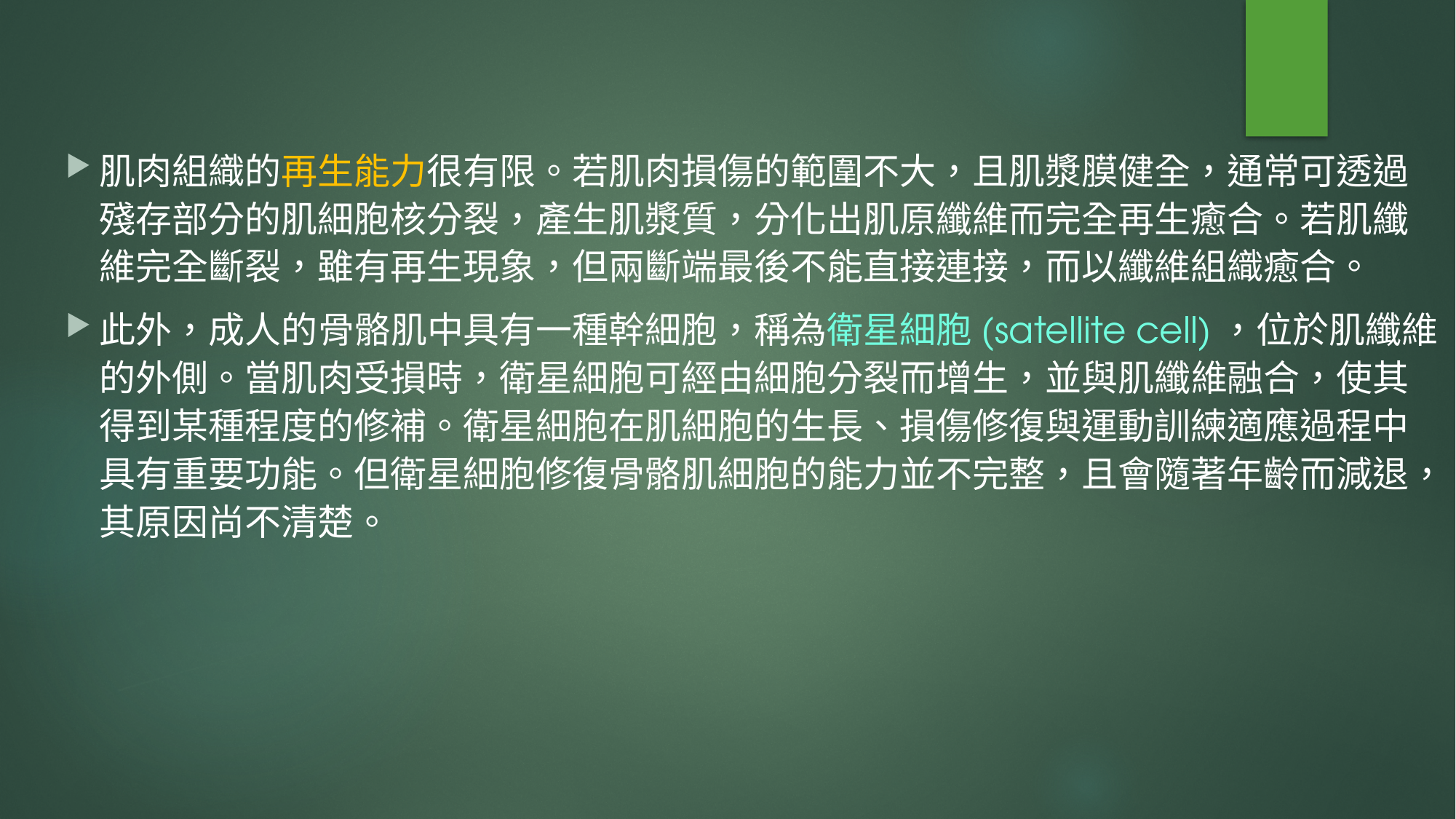

肌肉組織的再生能力很有限。若肌肉損傷的範圍不大，且肌漿膜健全，通常可透過殘存部分的肌細胞核分裂，產生肌漿質，分化出肌原纖維而完全再生癒合。若肌纖維完全斷裂，雖有再生現象，但兩斷端最後不能直接連接，而以纖維組織癒合。
此外，成人的骨骼肌中具有一種幹細胞，稱為衛星細胞(satellite cell)，位於肌纖維的外側。當肌肉受損時，衛星細胞可經由細胞分裂而增生，並與肌纖維融合，使其得到某種程度的修補。衛星細胞在肌細胞的生長、損傷修復與運動訓練適應過程中具有重要功能。但衛星細胞修復骨骼肌細胞的能力並不完整，且會隨著年齡而減退，其原因尚不清楚。